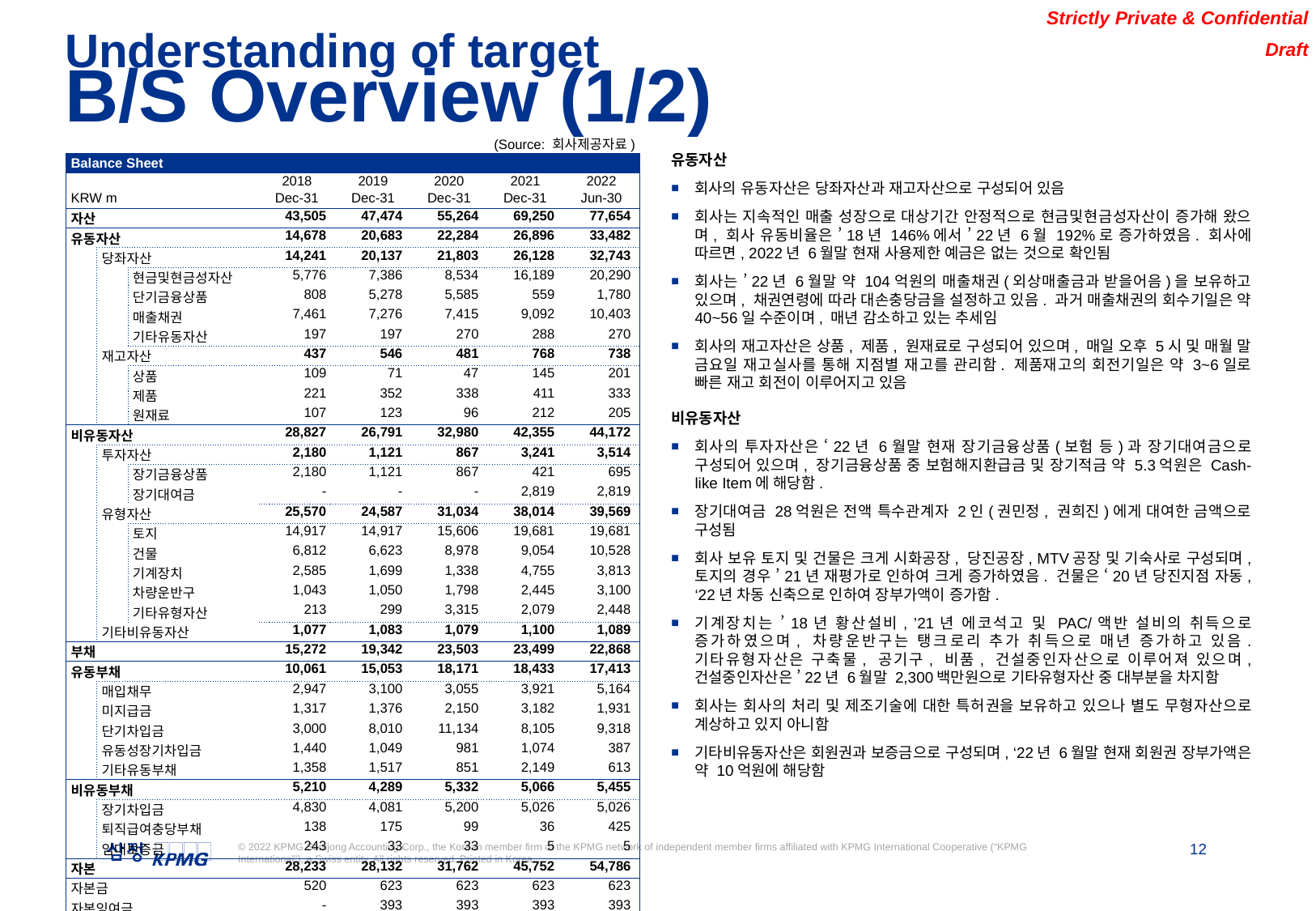

Understanding of target
B/S Overview (1/2)
(Source: 회사제공자료)
| Balance Sheet |  |  |  |  |  |  |  |
| --- | --- | --- | --- | --- | --- | --- | --- |
|  |  |  | 2018 | 2019 | 2020 | 2021 | 2022 |
| KRW m |  |  | Dec-31 | Dec-31 | Dec-31 | Dec-31 | Jun-30 |
| 자산 |  |  | 43,505 | 47,474 | 55,264 | 69,250 | 77,654 |
| 유동자산 |  |  | 14,678 | 20,683 | 22,284 | 26,896 | 33,482 |
|  | 당좌자산 |  | 14,241 | 20,137 | 21,803 | 26,128 | 32,743 |
|  |  | 현금및현금성자산 | 5,776 | 7,386 | 8,534 | 16,189 | 20,290 |
|  |  | 단기금융상품 | 808 | 5,278 | 5,585 | 559 | 1,780 |
|  |  | 매출채권 | 7,461 | 7,276 | 7,415 | 9,092 | 10,403 |
|  |  | 기타유동자산 | 197 | 197 | 270 | 288 | 270 |
|  | 재고자산 |  | 437 | 546 | 481 | 768 | 738 |
|  |  | 상품 | 109 | 71 | 47 | 145 | 201 |
|  |  | 제품 | 221 | 352 | 338 | 411 | 333 |
|  |  | 원재료 | 107 | 123 | 96 | 212 | 205 |
| 비유동자산 |  |  | 28,827 | 26,791 | 32,980 | 42,355 | 44,172 |
|  | 투자자산 |  | 2,180 | 1,121 | 867 | 3,241 | 3,514 |
|  |  | 장기금융상품 | 2,180 | 1,121 | 867 | 421 | 695 |
|  |  | 장기대여금 | - | - | - | 2,819 | 2,819 |
|  | 유형자산 |  | 25,570 | 24,587 | 31,034 | 38,014 | 39,569 |
|  |  | 토지 | 14,917 | 14,917 | 15,606 | 19,681 | 19,681 |
|  |  | 건물 | 6,812 | 6,623 | 8,978 | 9,054 | 10,528 |
|  |  | 기계장치 | 2,585 | 1,699 | 1,338 | 4,755 | 3,813 |
|  |  | 차량운반구 | 1,043 | 1,050 | 1,798 | 2,445 | 3,100 |
|  |  | 기타유형자산 | 213 | 299 | 3,315 | 2,079 | 2,448 |
|  | 기타비유동자산 |  | 1,077 | 1,083 | 1,079 | 1,100 | 1,089 |
| 부채 |  |  | 15,272 | 19,342 | 23,503 | 23,499 | 22,868 |
| 유동부채 |  |  | 10,061 | 15,053 | 18,171 | 18,433 | 17,413 |
|  | 매입채무 |  | 2,947 | 3,100 | 3,055 | 3,921 | 5,164 |
|  | 미지급금 |  | 1,317 | 1,376 | 2,150 | 3,182 | 1,931 |
|  | 단기차입금 |  | 3,000 | 8,010 | 11,134 | 8,105 | 9,318 |
|  | 유동성장기차입금 |  | 1,440 | 1,049 | 981 | 1,074 | 387 |
|  | 기타유동부채 |  | 1,358 | 1,517 | 851 | 2,149 | 613 |
| 비유동부채 |  |  | 5,210 | 4,289 | 5,332 | 5,066 | 5,455 |
|  | 장기차입금 |  | 4,830 | 4,081 | 5,200 | 5,026 | 5,026 |
|  | 퇴직급여충당부채 |  | 138 | 175 | 99 | 36 | 425 |
|  | 임대보증금 |  | 243 | 33 | 33 | 5 | 5 |
| 자본 |  |  | 28,233 | 28,132 | 31,762 | 45,752 | 54,786 |
| 자본금 |  |  | 520 | 623 | 623 | 623 | 623 |
| 자본잉여금 |  |  | - | 393 | 393 | 393 | 393 |
| 기타포괄손익누계액 |  |  | 8,413 | 8,413 | 8,413 | 11,936 | 11,936 |
| 이익잉여금 |  |  | 19,300 | 18,704 | 22,333 | 32,800 | 41,835 |
| 부채및자본총계 |  |  | 43,505 | 47,474 | 55,264 | 69,250 | 77,654 |
유동자산
회사의 유동자산은 당좌자산과 재고자산으로 구성되어 있음
회사는 지속적인 매출 성장으로 대상기간 안정적으로 현금및현금성자산이 증가해 왔으며, 회사 유동비율은 ’18년 146%에서 ’22년 6월 192%로 증가하였음. 회사에 따르면, 2022년 6월말 현재 사용제한 예금은 없는 것으로 확인됨
회사는 ’22년 6월말 약 104억원의 매출채권(외상매출금과 받을어음)을 보유하고 있으며, 채권연령에 따라 대손충당금을 설정하고 있음. 과거 매출채권의 회수기일은 약 40~56일 수준이며, 매년 감소하고 있는 추세임
회사의 재고자산은 상품, 제품, 원재료로 구성되어 있으며, 매일 오후 5시 및 매월 말 금요일 재고실사를 통해 지점별 재고를 관리함. 제품재고의 회전기일은 약 3~6일로 빠른 재고 회전이 이루어지고 있음
비유동자산
회사의 투자자산은 ‘22년 6월말 현재 장기금융상품(보험 등)과 장기대여금으로 구성되어 있으며, 장기금융상품 중 보험해지환급금 및 장기적금 약 5.3억원은 Cash-like Item에 해당함.
장기대여금 28억원은 전액 특수관계자 2인(권민정, 권희진)에게 대여한 금액으로 구성됨
회사 보유 토지 및 건물은 크게 시화공장, 당진공장, MTV공장 및 기숙사로 구성되며, 토지의 경우 ’21년 재평가로 인하여 크게 증가하였음. 건물은 ‘20년 당진지점 자동, ‘22년 차동 신축으로 인하여 장부가액이 증가함.
기계장치는 ’18년 황산설비, ’21년 에코석고 및 PAC/액반 설비의 취득으로 증가하였으며, 차량운반구는 탱크로리 추가 취득으로 매년 증가하고 있음. 기타유형자산은 구축물, 공기구, 비품, 건설중인자산으로 이루어져 있으며, 건설중인자산은 ’22년 6월말 2,300백만원으로 기타유형자산 중 대부분을 차지함
회사는 회사의 처리 및 제조기술에 대한 특허권을 보유하고 있으나 별도 무형자산으로 계상하고 있지 아니함
기타비유동자산은 회원권과 보증금으로 구성되며, ‘22년 6월말 현재 회원권 장부가액은 약 10억원에 해당함